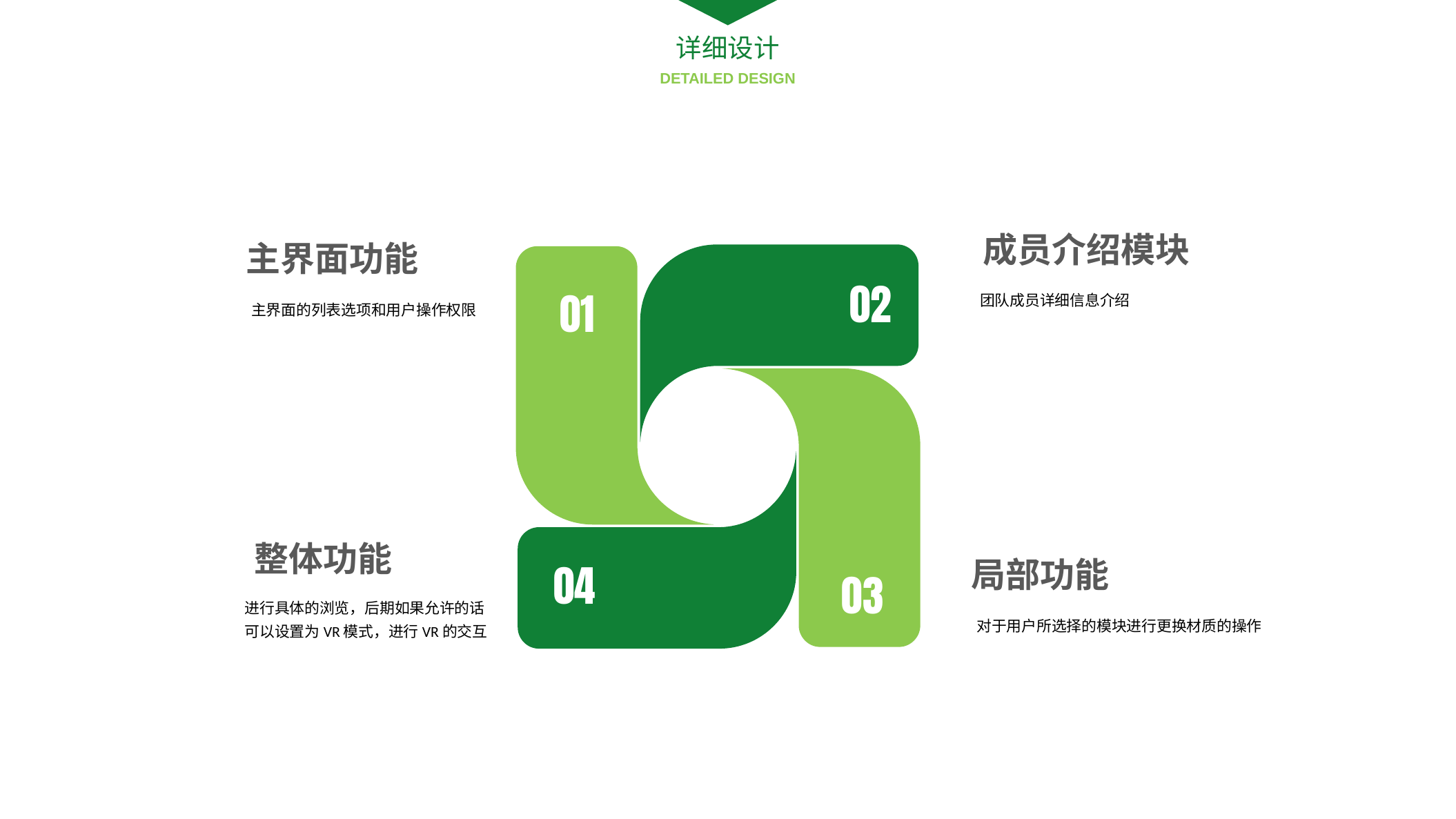

详细设计
DETAILED DESIGN
 成员介绍模块
主界面功能

02
团队成员详细信息介绍
01
主界面的列表选项和用户操作权限
 整体功能
局部功能
04
03
进行具体的浏览，后期如果允许的话可以设置为VR模式，进行VR的交互
对于用户所选择的模块进行更换材质的操作